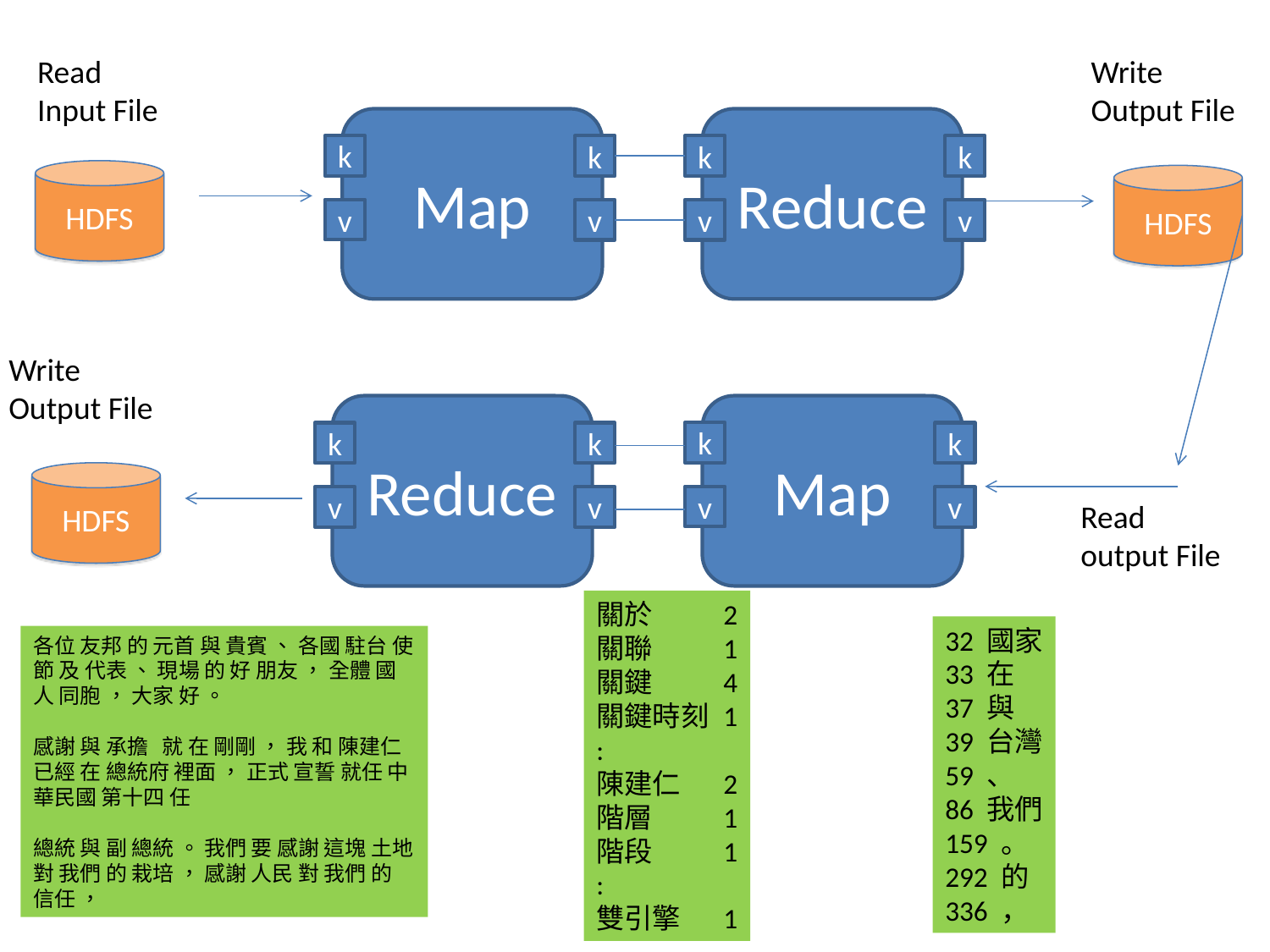

Read
Input File
Write
Output File
Map
Reduce
k
k
k
k
HDFS
HDFS
v
v
v
v
Write
Output File
Reduce
Map
k
k
k
k
HDFS
v
v
v
v
Read
output File
關於	2
關聯	1
關鍵	4
關鍵時刻	1
:
陳建仁	2
階層	1
階段	1
:
雙引擎	1
32 國家
33 在
37 與
39 台灣
59 、
86 我們
159 。
292 的
336 ，
各位 友邦 的 元首 與 貴賓 、 各國 駐台 使節 及 代表 、 現場 的 好 朋友 ， 全體 國人 同胞 ， 大家 好 。

感謝 與 承擔   就 在 剛剛 ， 我 和 陳建仁 已經 在 總統府 裡面 ， 正式 宣誓 就任 中華民國 第十四 任

總統 與 副 總統 。 我們 要 感謝 這塊 土地 對 我們 的 栽培 ， 感謝 人民 對 我們 的 信任 ，